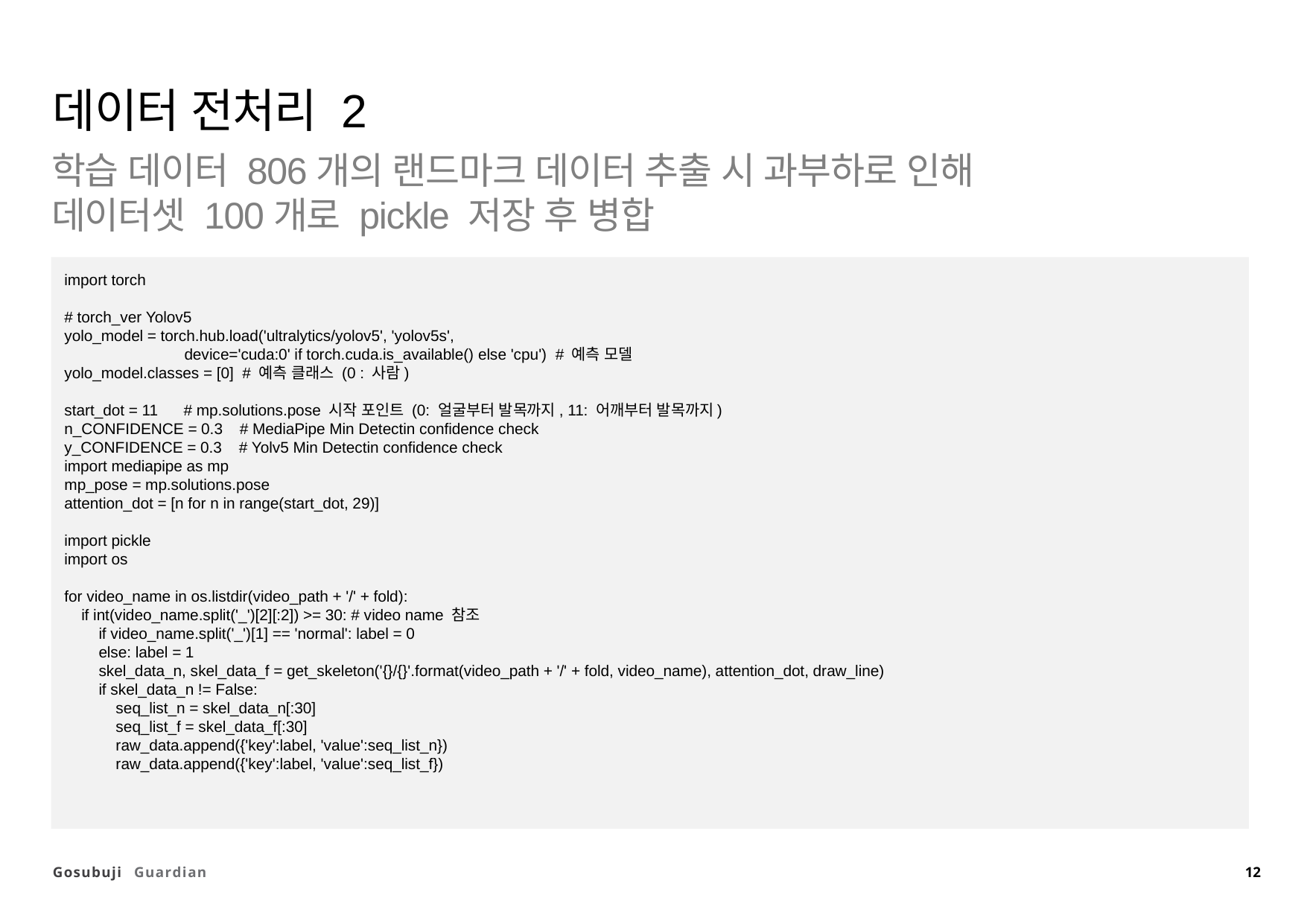

데이터 전처리 2
학습 데이터 806개의 랜드마크 데이터 추출 시 과부하로 인해 데이터셋 100개로 pickle 저장 후 병합
import torch

# torch_ver Yolov5
yolo_model = torch.hub.load('ultralytics/yolov5', 'yolov5s',
                            device='cuda:0' if torch.cuda.is_available() else 'cpu')  # 예측 모델
yolo_model.classes = [0]  # 예측 클래스 (0 : 사람)

start_dot = 11      # mp.solutions.pose 시작 포인트 (0: 얼굴부터 발목까지, 11: 어깨부터 발목까지)
n_CONFIDENCE = 0.3    # MediaPipe Min Detectin confidence check
y_CONFIDENCE = 0.3    # Yolv5 Min Detectin confidence check
import mediapipe as mp
mp_pose = mp.solutions.pose
attention_dot = [n for n in range(start_dot, 29)]

import pickle
import os

for video_name in os.listdir(video_path + '/' + fold):
    if int(video_name.split('_')[2][:2]) >= 30: # video name 참조
        if video_name.split('_')[1] == 'normal': label = 0
        else: label = 1
        skel_data_n, skel_data_f = get_skeleton('{}/{}'.format(video_path + '/' + fold, video_name), attention_dot, draw_line)
        if skel_data_n != False:
            seq_list_n = skel_data_n[:30]
            seq_list_f = skel_data_f[:30]
            raw_data.append({'key':label, 'value':seq_list_n})
            raw_data.append({'key':label, 'value':seq_list_f})
12